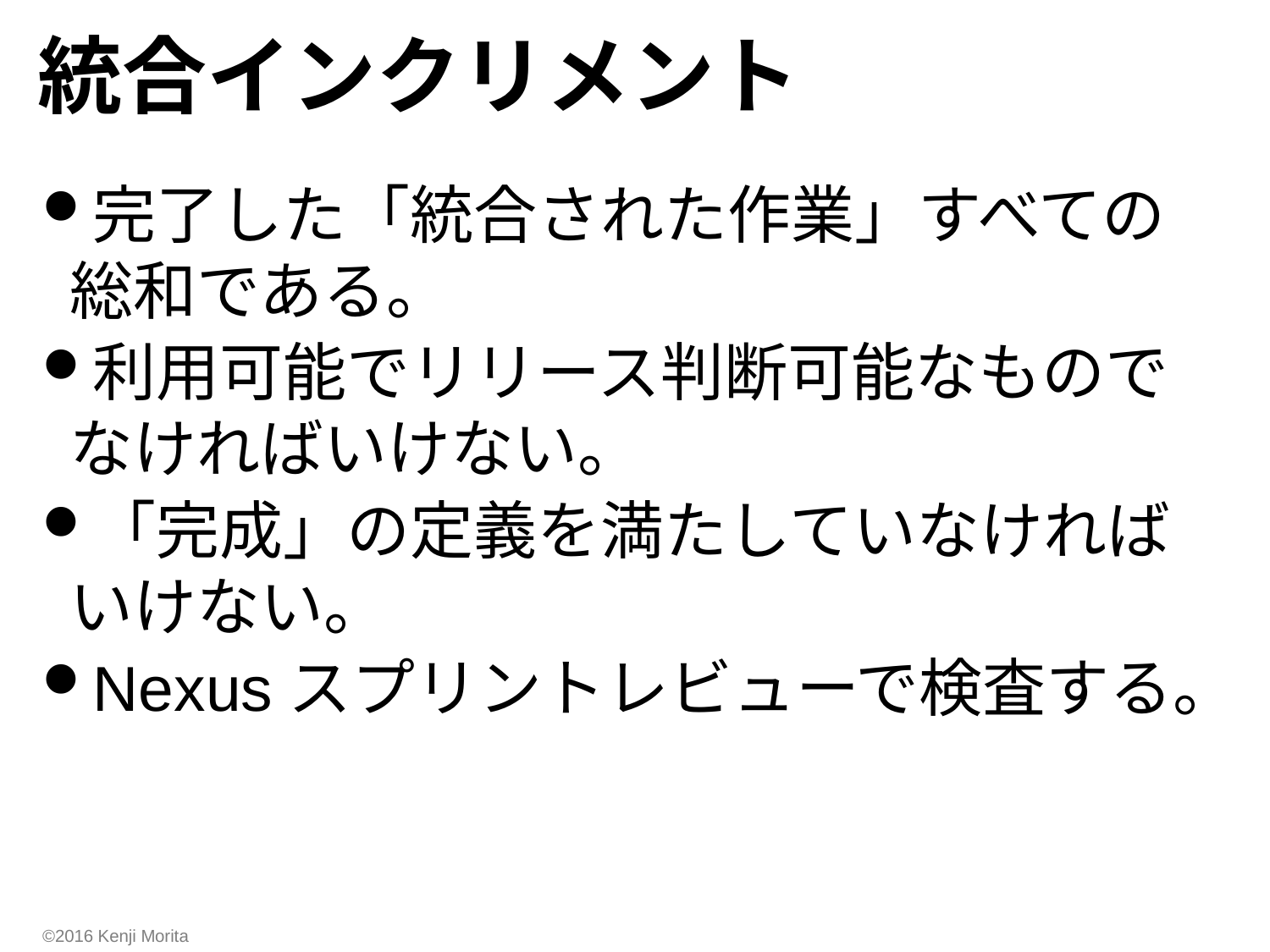

# 統合インクリメント
完了した「統合された作業」すべての総和である。
利用可能でリリース判断可能なものでなければいけない。
「完成」の定義を満たしていなければいけない。
Nexusスプリントレビューで検査する。